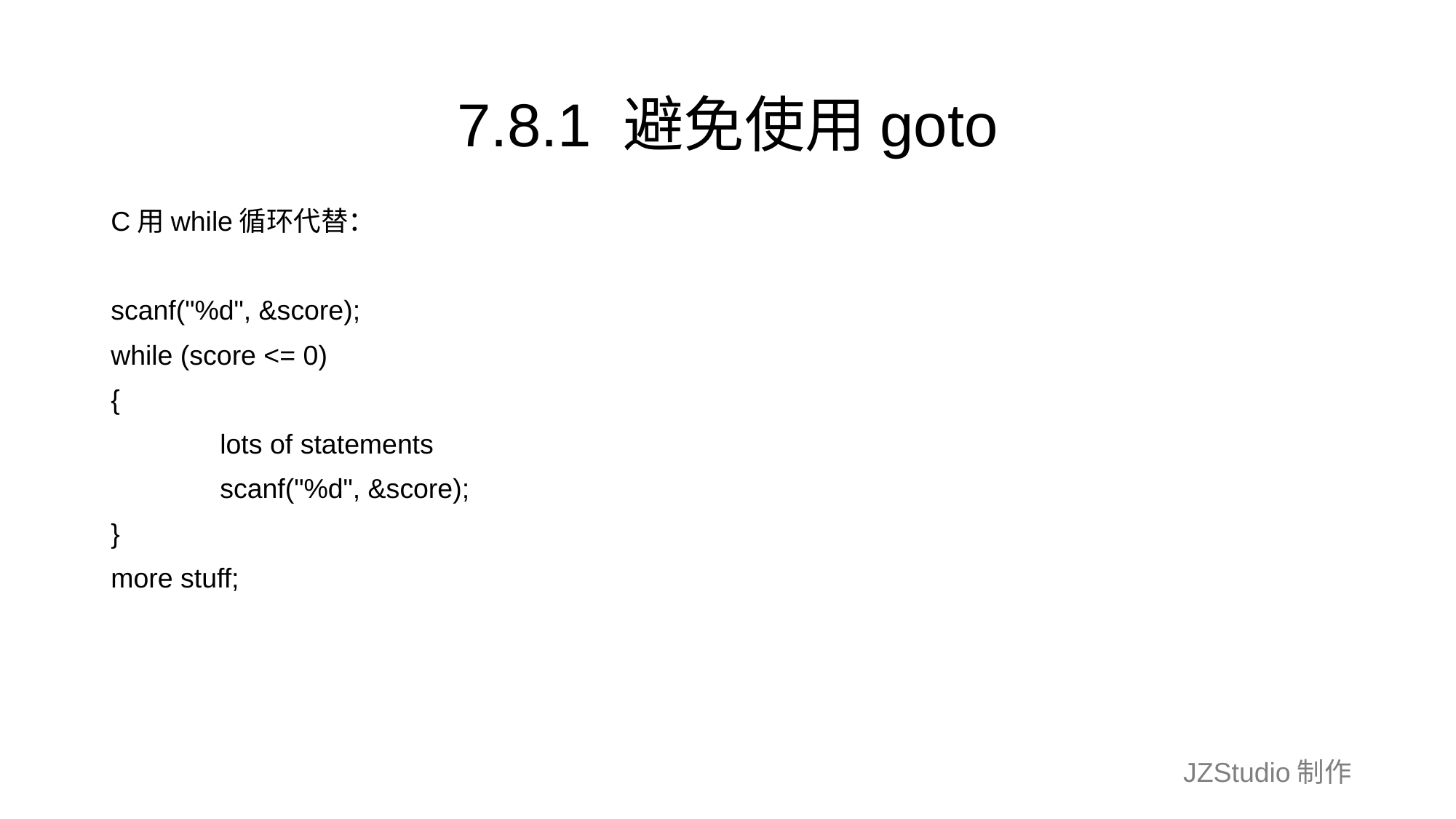

# 7.8.1 避免使用goto
C用while循环代替：

scanf("%d", &score);
while (score <= 0)
{
	lots of statements
	scanf("%d", &score);
}
more stuff;